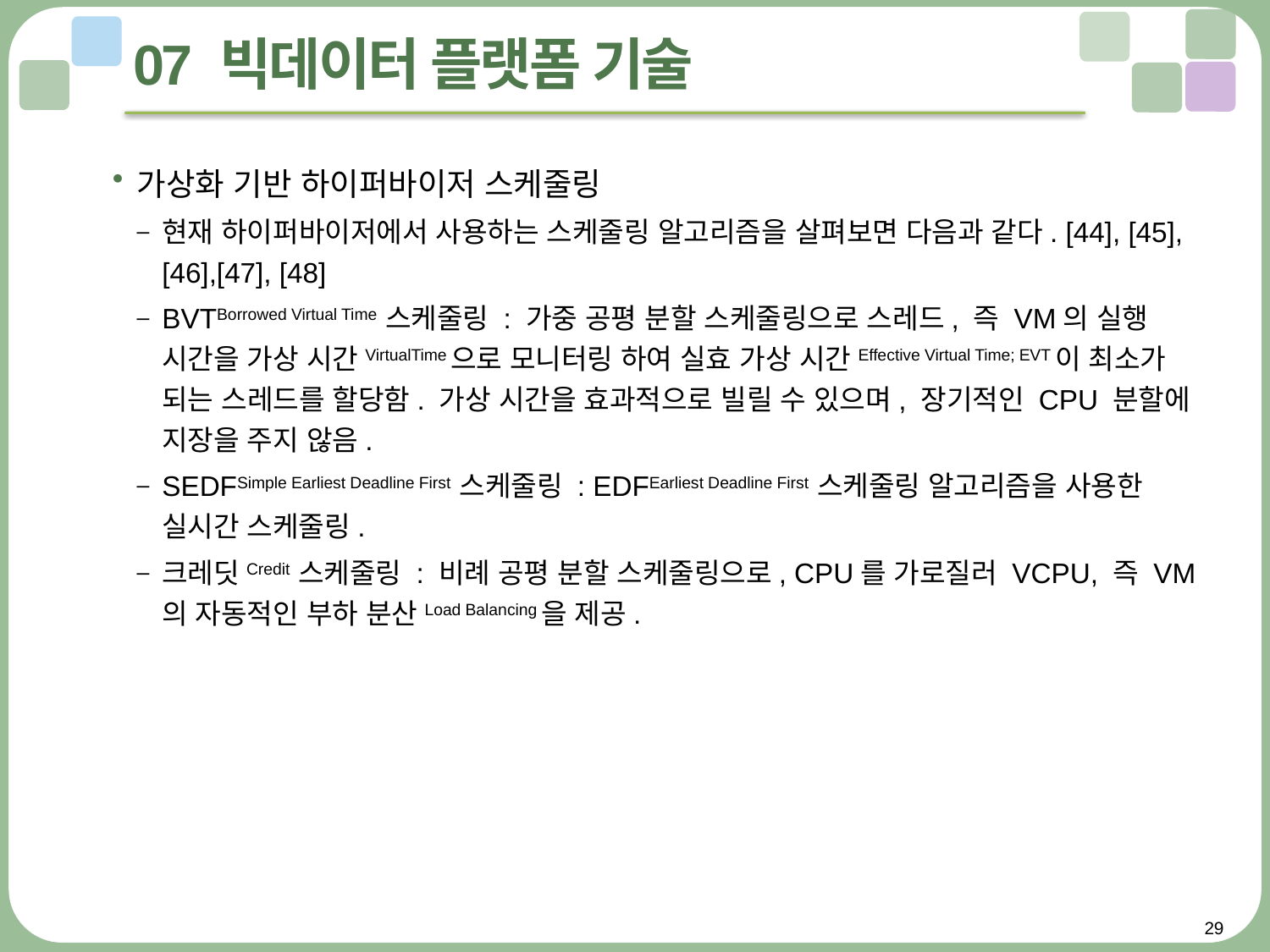

# 07 빅데이터 플랫폼 기술
가상화 기반 하이퍼바이저 스케줄링
현재 하이퍼바이저에서 사용하는 스케줄링 알고리즘을 살펴보면 다음과 같다. [44], [45], [46],[47], [48]
BVTBorrowed Virtual Time 스케줄링 : 가중 공평 분할 스케줄링으로 스레드, 즉 VM의 실행 시간을 가상 시간VirtualTime으로 모니터링 하여 실효 가상 시간Effective Virtual Time; EVT이 최소가 되는 스레드를 할당함. 가상 시간을 효과적으로 빌릴 수 있으며, 장기적인 CPU 분할에 지장을 주지 않음.
SEDFSimple Earliest Deadline First 스케줄링 : EDFEarliest Deadline First 스케줄링 알고리즘을 사용한 실시간 스케줄링.
크레딧Credit 스케줄링 : 비례 공평 분할 스케줄링으로, CPU를 가로질러 VCPU, 즉 VM의 자동적인 부하 분산Load Balancing을 제공.